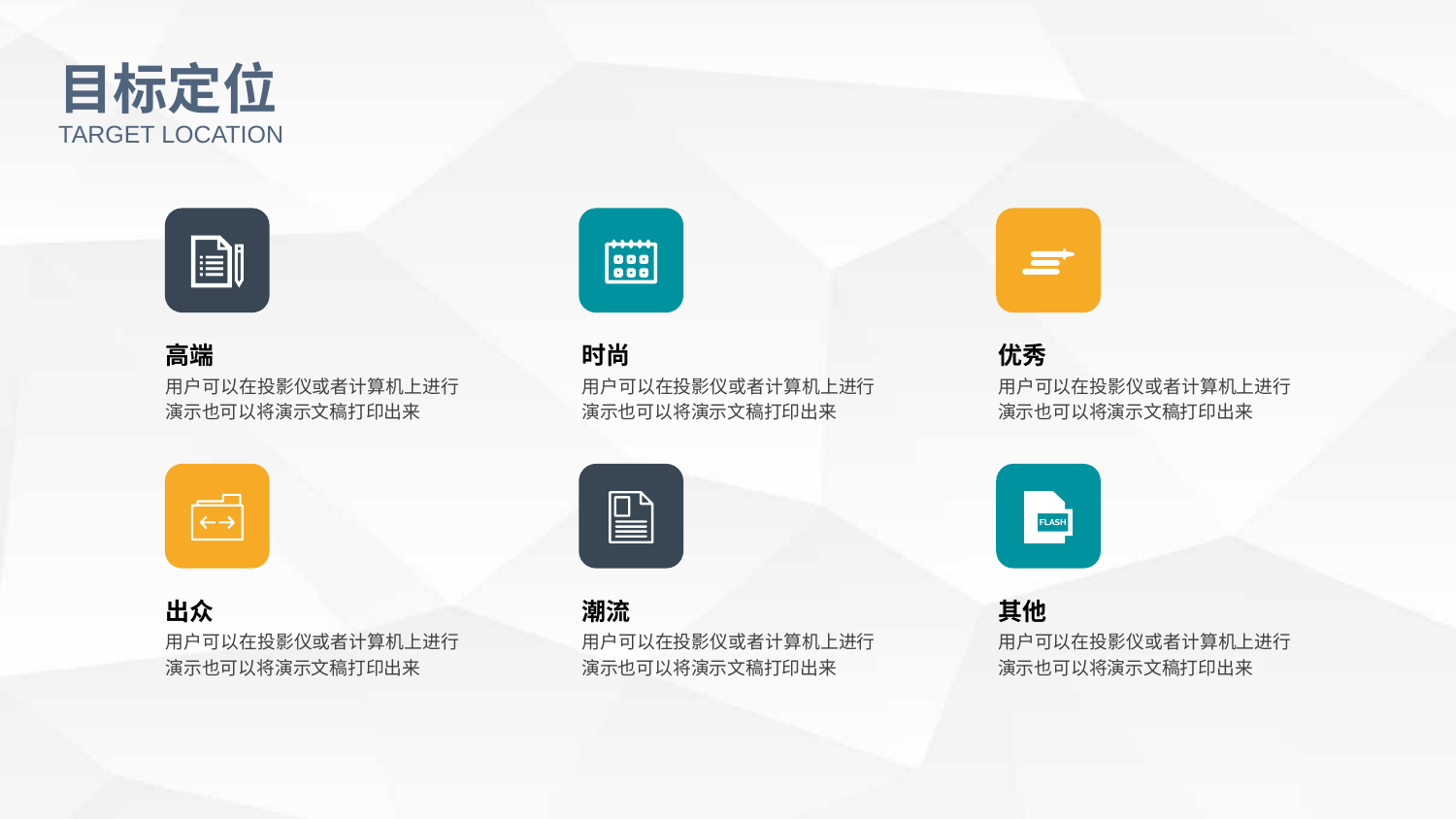

目标定位
TARGET LOCATION

高端
用户可以在投影仪或者计算机上进行演示也可以将演示文稿打印出来
时尚
用户可以在投影仪或者计算机上进行演示也可以将演示文稿打印出来
优秀
用户可以在投影仪或者计算机上进行演示也可以将演示文稿打印出来

出众
用户可以在投影仪或者计算机上进行演示也可以将演示文稿打印出来
潮流
用户可以在投影仪或者计算机上进行演示也可以将演示文稿打印出来
其他
用户可以在投影仪或者计算机上进行演示也可以将演示文稿打印出来